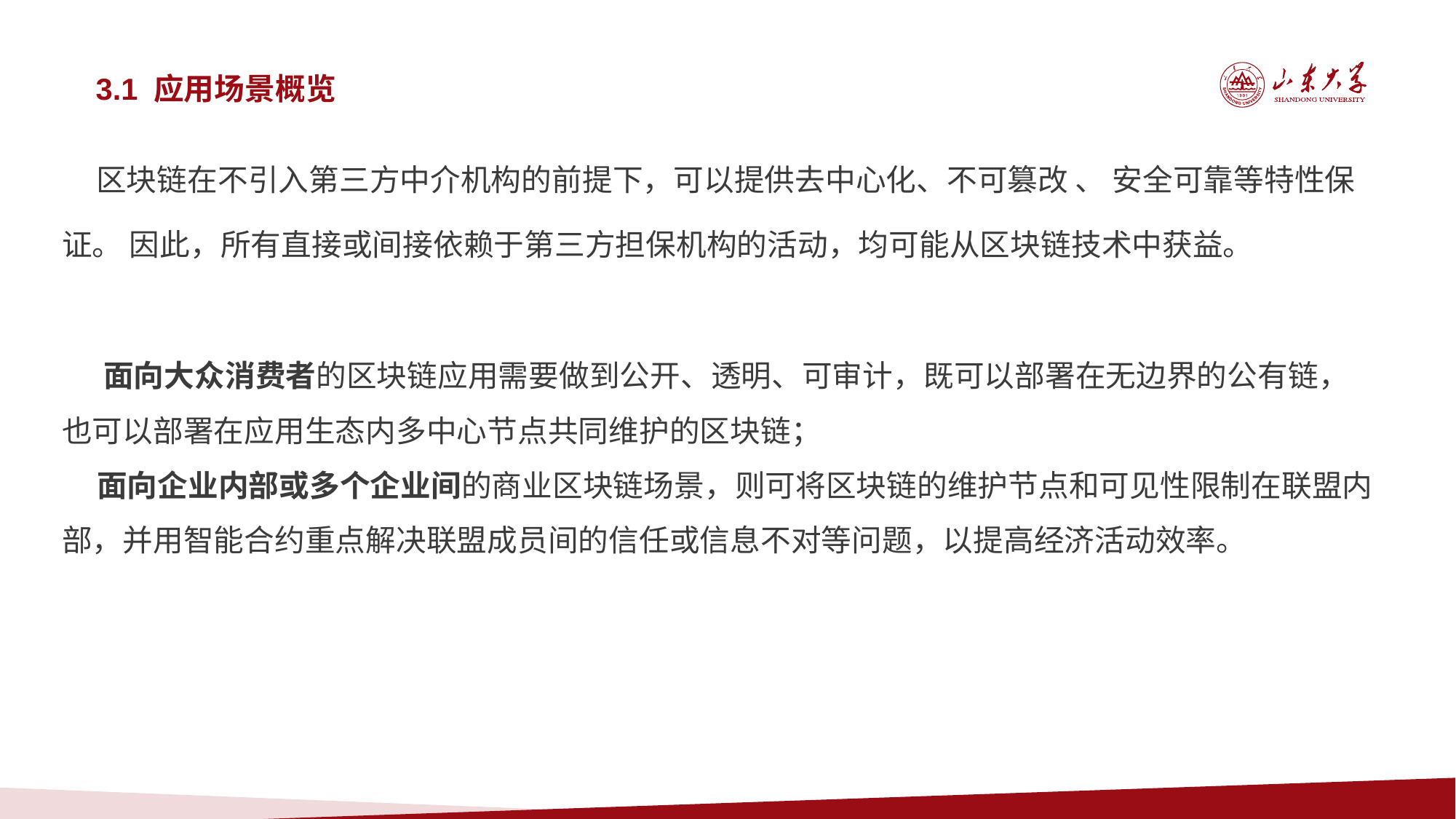

3.1 应用场景概览

    区块链在不引入第三方中介机构的前提下，可以提供去中心化、不可篡改 、 安全可靠等特性保证。 因此，所有直接或间接依赖于第三方担保机构的活动，均可能从区块链技术中获益。
    面向大众消费者的区块链应用需要做到公开、透明、可审计，既可以部署在无边界的公有链，也可以部署在应用生态内多中心节点共同维护的区块链；
    面向企业内部或多个企业间的商业区块链场景，则可将区块链的维护节点和可见性限制在联盟内部，并用智能合约重点解决联盟成员间的信任或信息不对等问题，以提高经济活动效率。